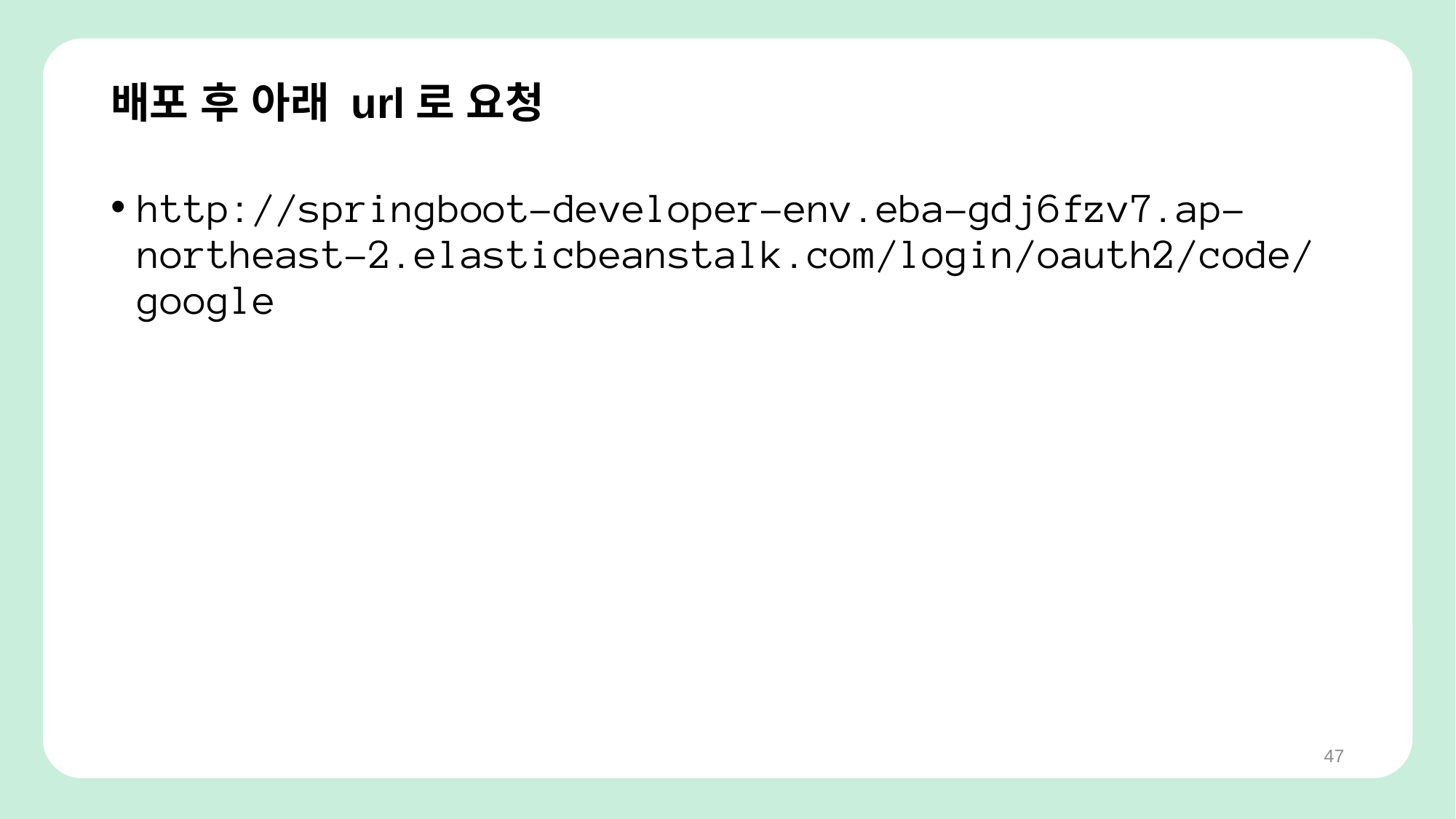

# 배포 후 아래 url로 요청
http://springboot-developer-env.eba-gdj6fzv7.ap-northeast-2.elasticbeanstalk.com/login/oauth2/code/google
47